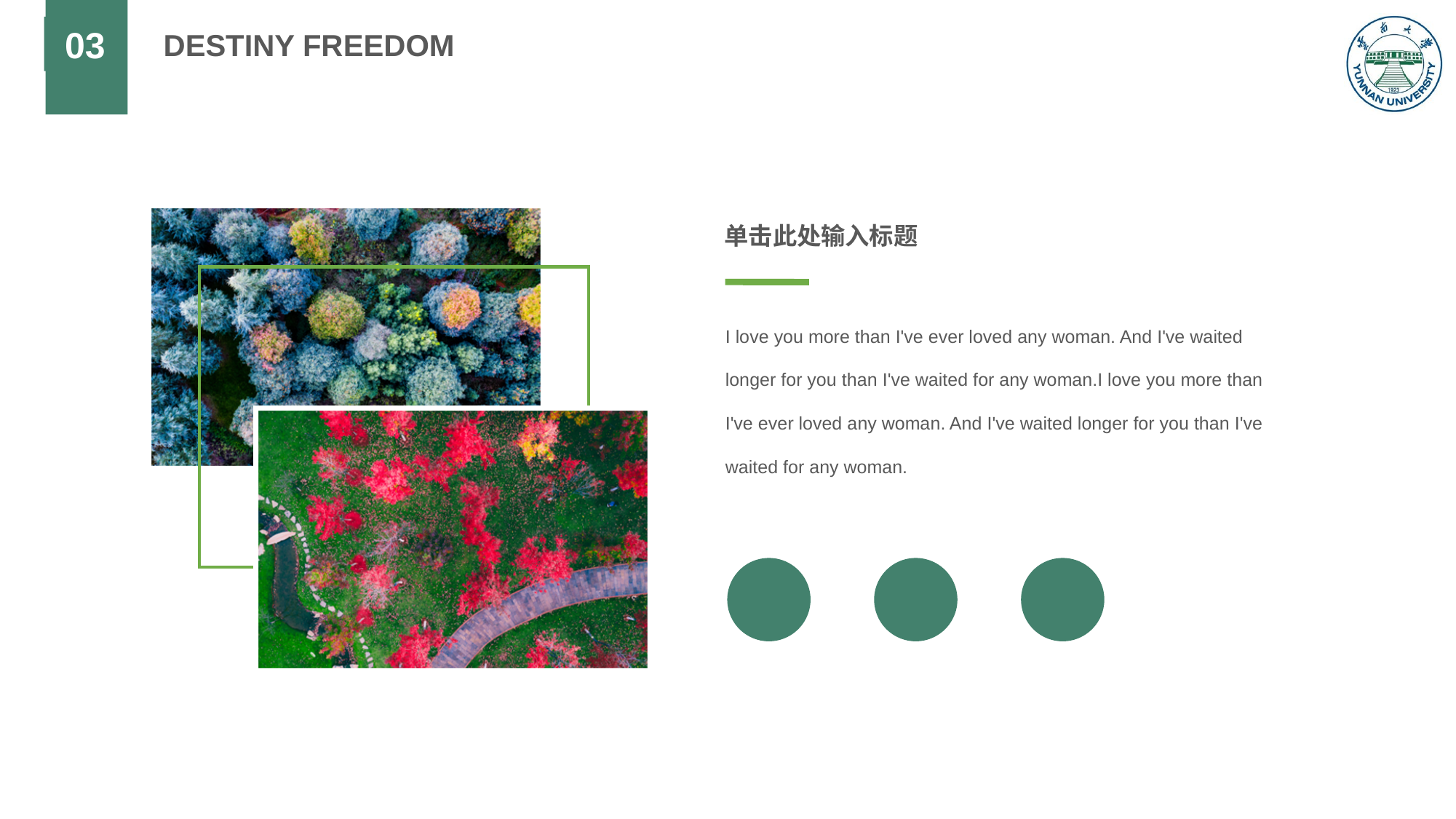

03
DESTINY FREEDOM

单击此处输入标题

I love you more than I've ever loved any woman. And I've waited longer for you than I've waited for any woman.I love you more than I've ever loved any woman. And I've waited longer for you than I've waited for any woman.